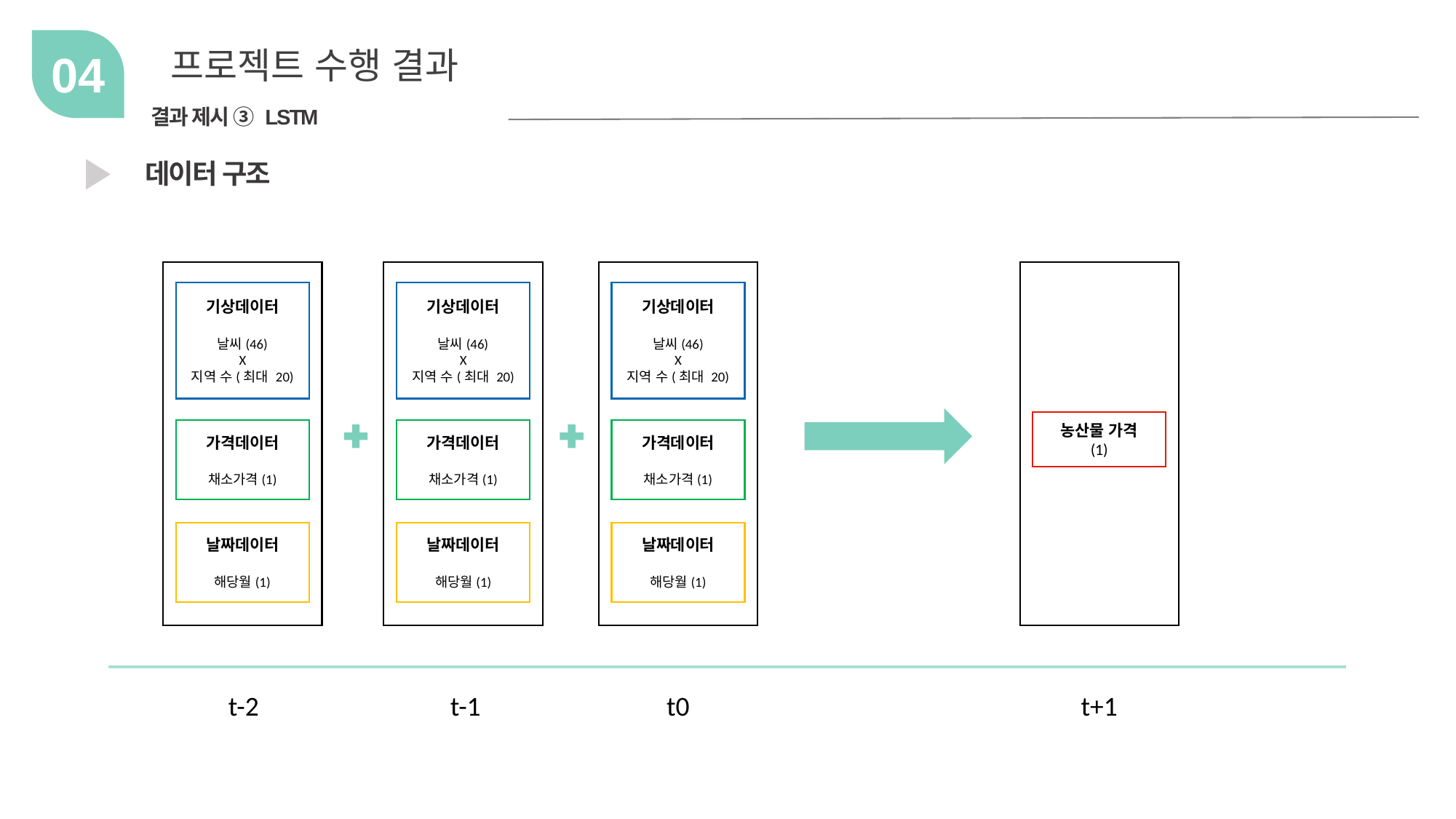

프로젝트 수행 결과
04
결과 제시 ③ LSTM
▶
데이터 구조

기상데이터

날씨(46)
X
지역 수(최대 20)
기상데이터

날씨(46)
X
지역 수(최대 20)
기상데이터

날씨(46)
X
지역 수(최대 20)

농산물 가격
(1)

가격데이터

채소가격(1)
가격데이터

채소가격(1)
가격데이터

채소가격(1)
날짜데이터

해당월(1)
날짜데이터

해당월(1)
날짜데이터

해당월(1)
t-2
t-1
t0
t+1